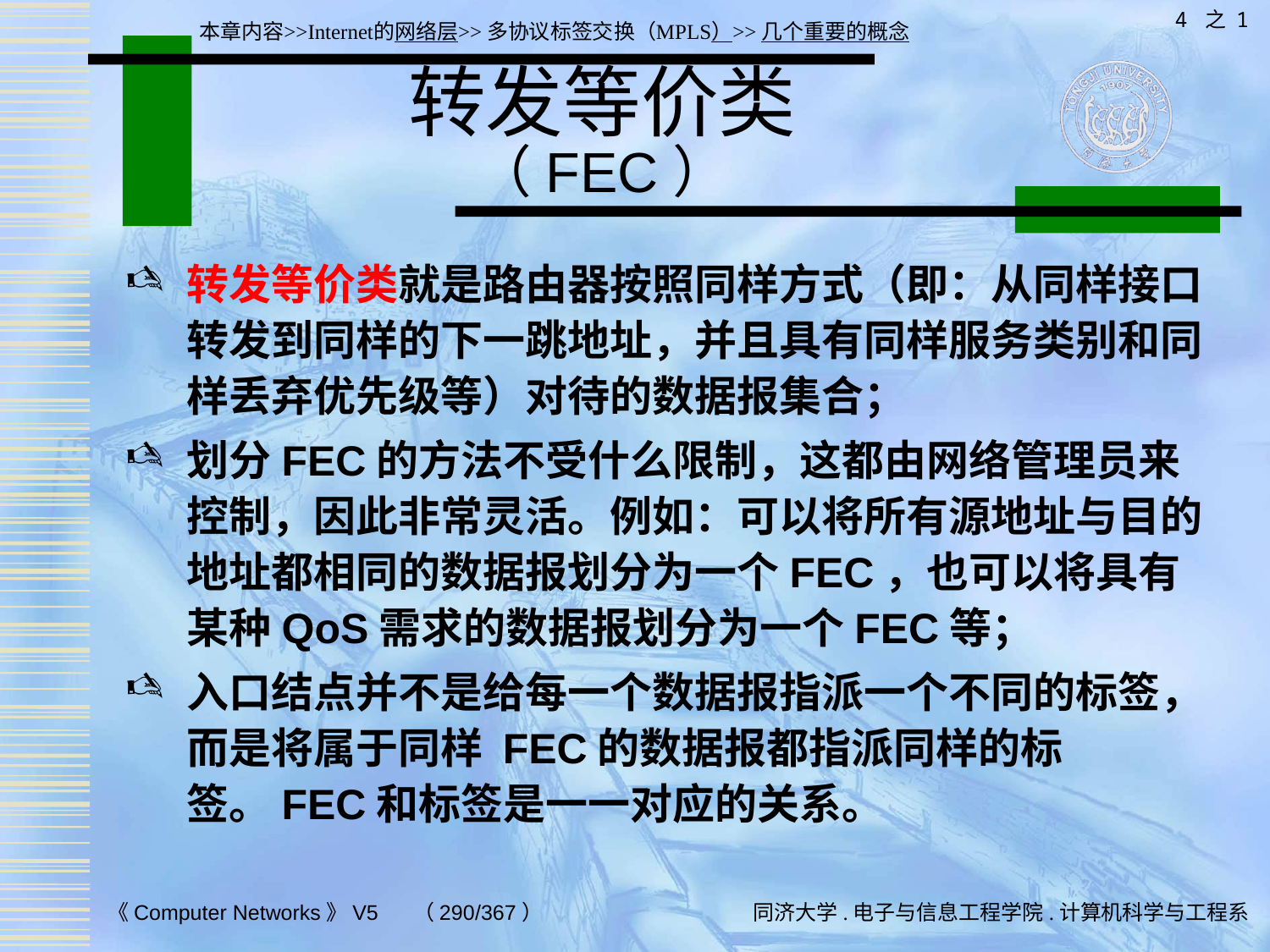

4 之 1
本章内容>>Internet的网络层>>多协议标签交换（MPLS）>>几个重要的概念
# 转发等价类 （FEC）
转发等价类就是路由器按照同样方式（即：从同样接口转发到同样的下一跳地址，并且具有同样服务类别和同样丢弃优先级等）对待的数据报集合；
划分FEC的方法不受什么限制，这都由网络管理员来控制，因此非常灵活。例如：可以将所有源地址与目的地址都相同的数据报划分为一个FEC，也可以将具有某种QoS需求的数据报划分为一个FEC等；
入口结点并不是给每一个数据报指派一个不同的标签，而是将属于同样 FEC的数据报都指派同样的标签。FEC和标签是一一对应的关系。